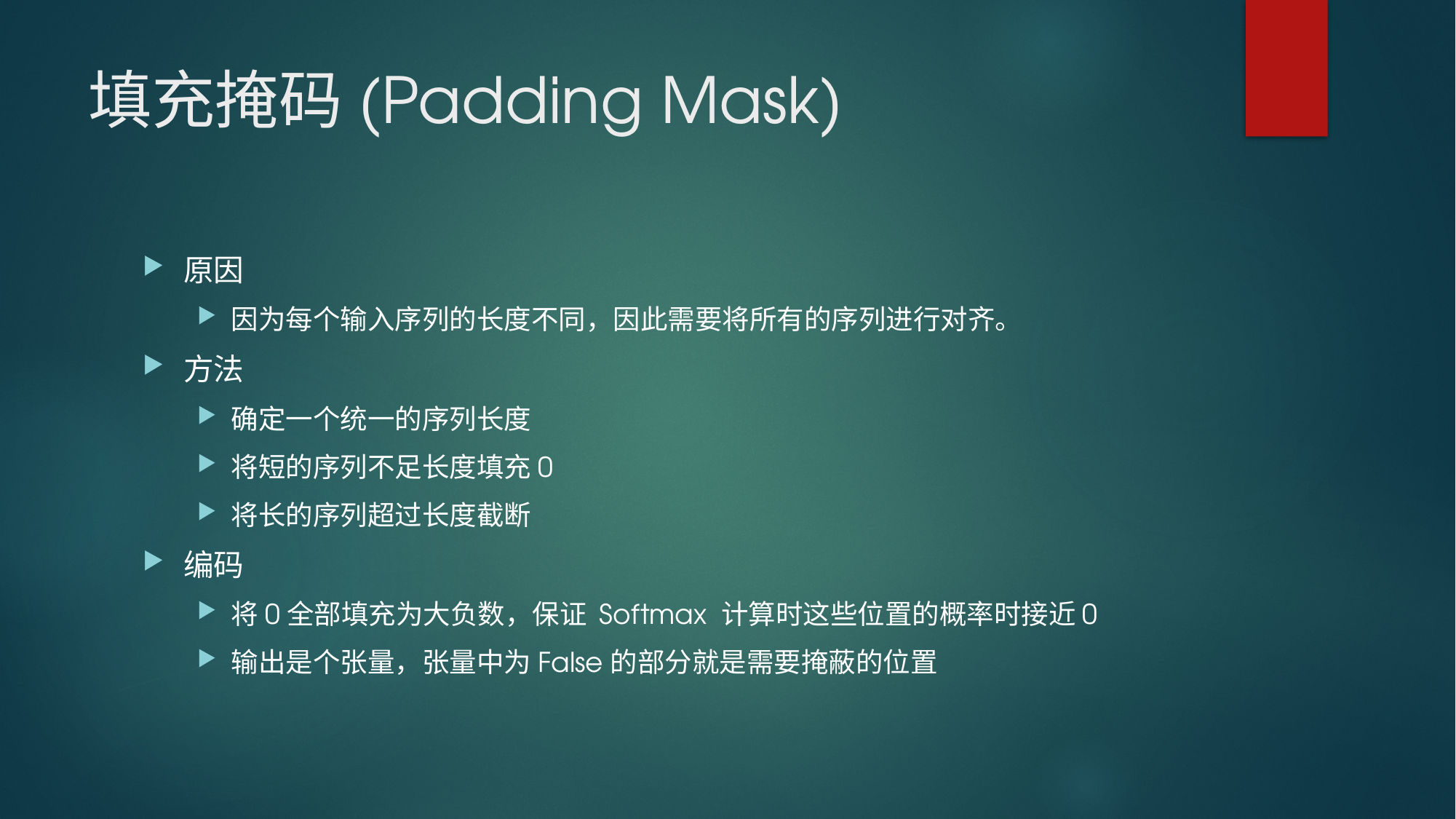

# 填充掩码(Padding Mask)
原因
因为每个输入序列的长度不同，因此需要将所有的序列进行对齐。
方法
确定一个统一的序列长度
将短的序列不足长度填充0
将长的序列超过长度截断
编码
将0全部填充为大负数，保证 Softmax 计算时这些位置的概率时接近0
输出是个张量，张量中为False的部分就是需要掩蔽的位置